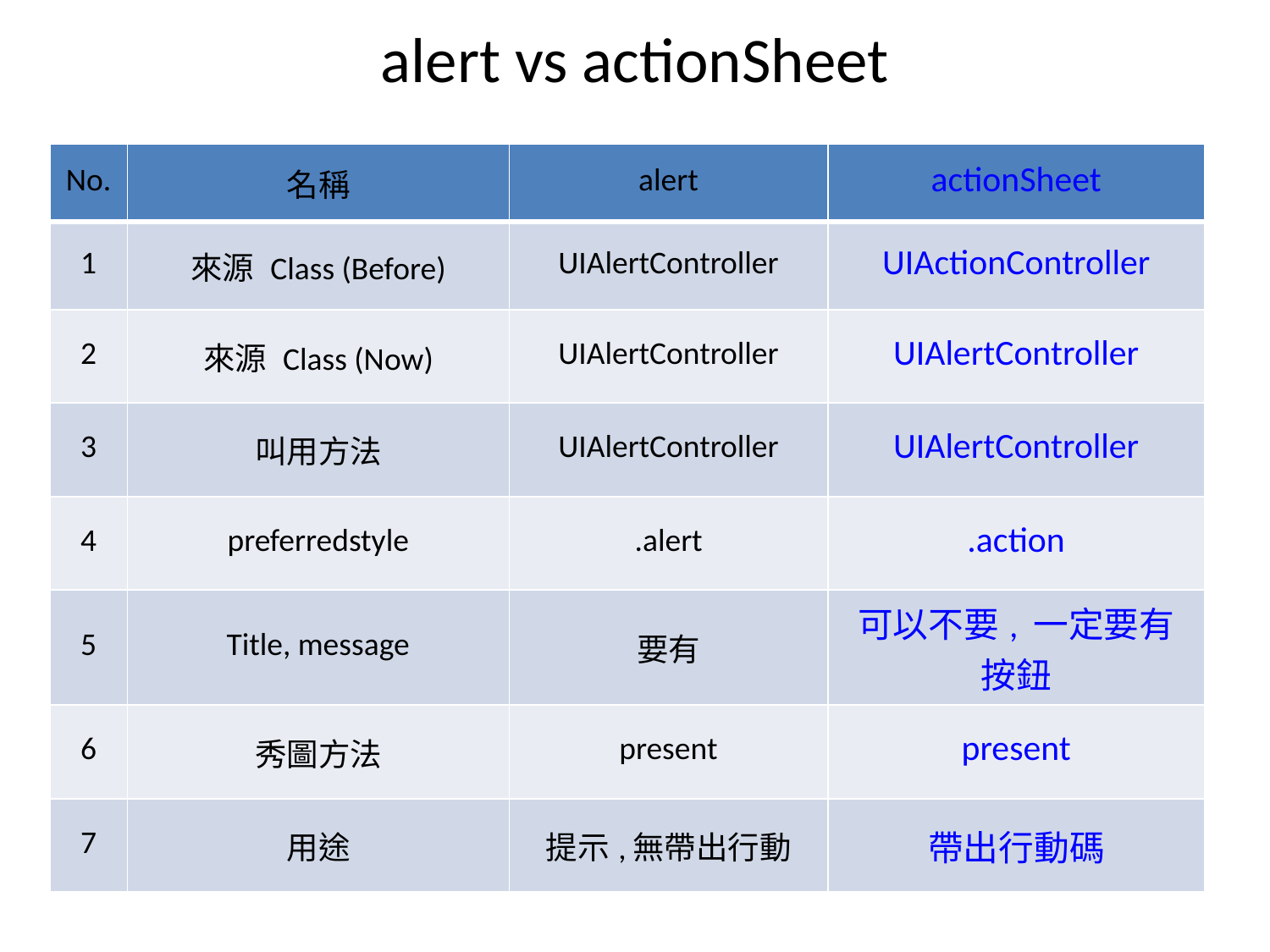

# alert vs actionSheet
| No. | 名稱 | alert | actionSheet |
| --- | --- | --- | --- |
| 1 | 來源 Class (Before) | UIAlertController | UIActionController |
| 2 | 來源 Class (Now) | UIAlertController | UIAlertController |
| 3 | 叫用方法 | UIAlertController | UIAlertController |
| 4 | preferredstyle | .alert | .action |
| 5 | Title, message | 要有 | 可以不要, 一定要有按鈕 |
| 6 | 秀圖方法 | present | present |
| 7 | 用途 | 提示,無帶出行動 | 帶出行動碼 |